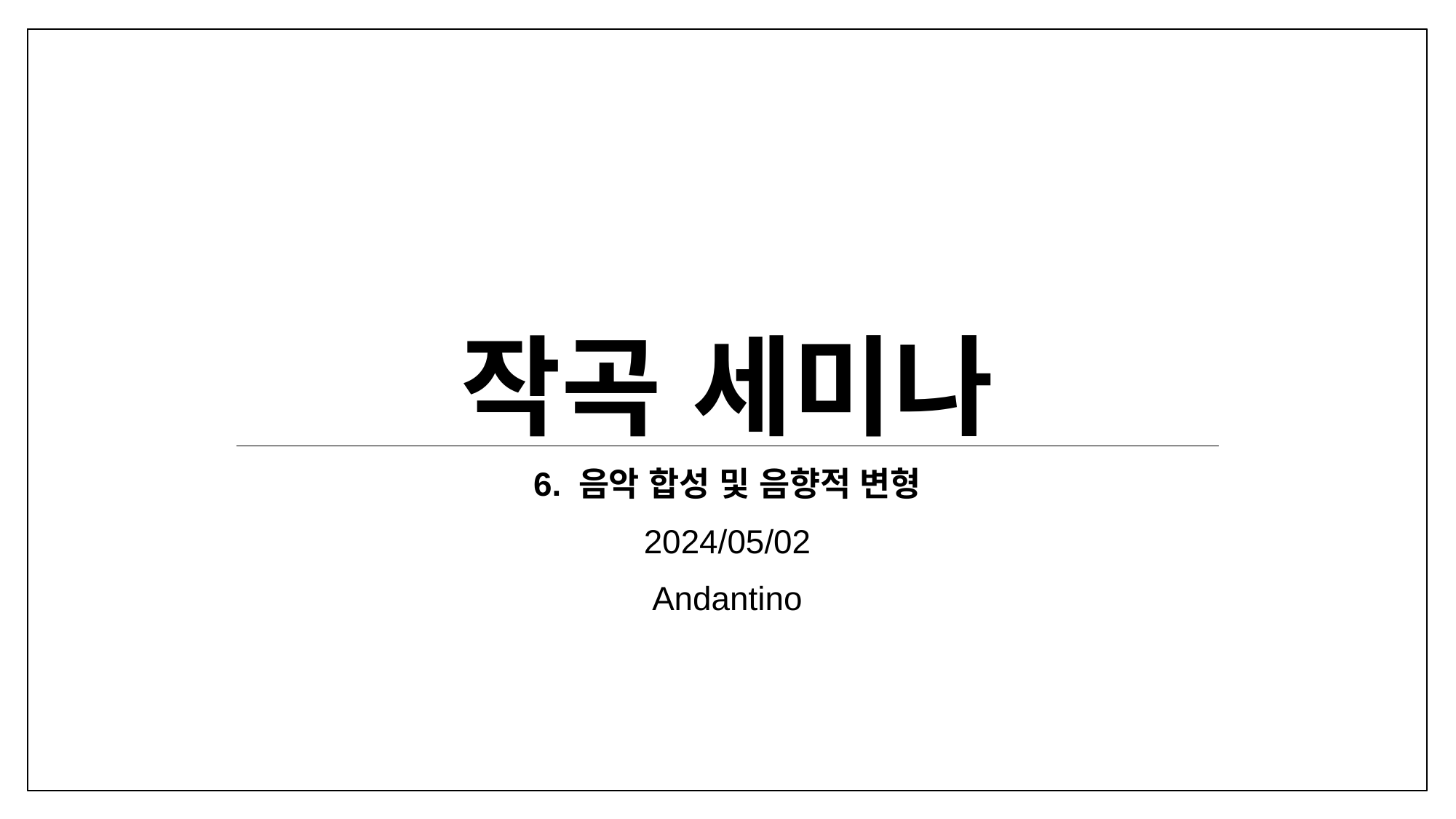

# 작곡 세미나
6. 음악 합성 및 음향적 변형
2024/05/02
Andantino